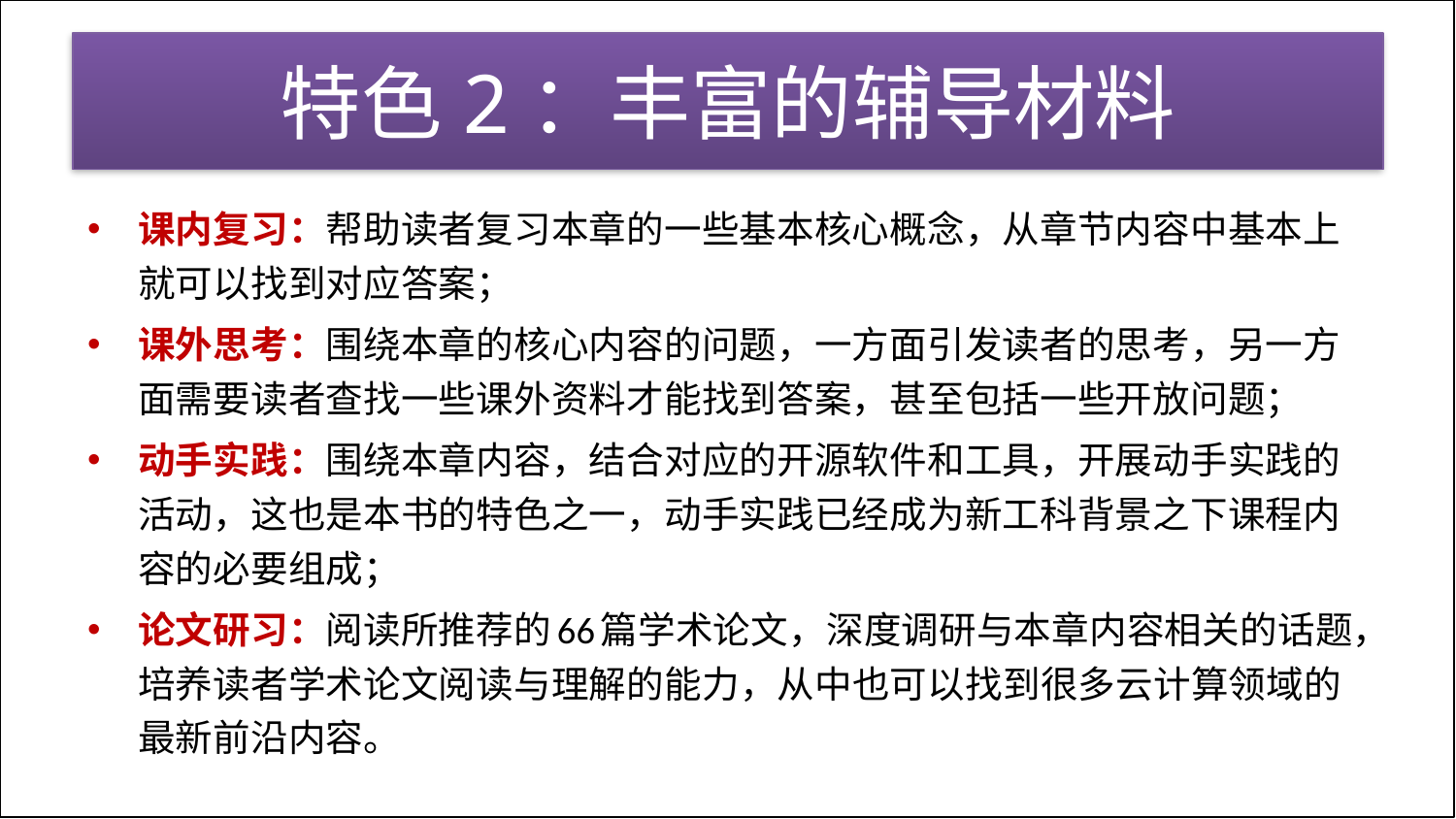

# 特色2：丰富的辅导材料
课内复习：帮助读者复习本章的一些基本核心概念，从章节内容中基本上就可以找到对应答案；
课外思考：围绕本章的核心内容的问题，一方面引发读者的思考，另一方面需要读者查找一些课外资料才能找到答案，甚至包括一些开放问题；
动手实践：围绕本章内容，结合对应的开源软件和工具，开展动手实践的活动，这也是本书的特色之一，动手实践已经成为新工科背景之下课程内容的必要组成；
论文研习：阅读所推荐的66篇学术论文，深度调研与本章内容相关的话题，培养读者学术论文阅读与理解的能力，从中也可以找到很多云计算领域的最新前沿内容。